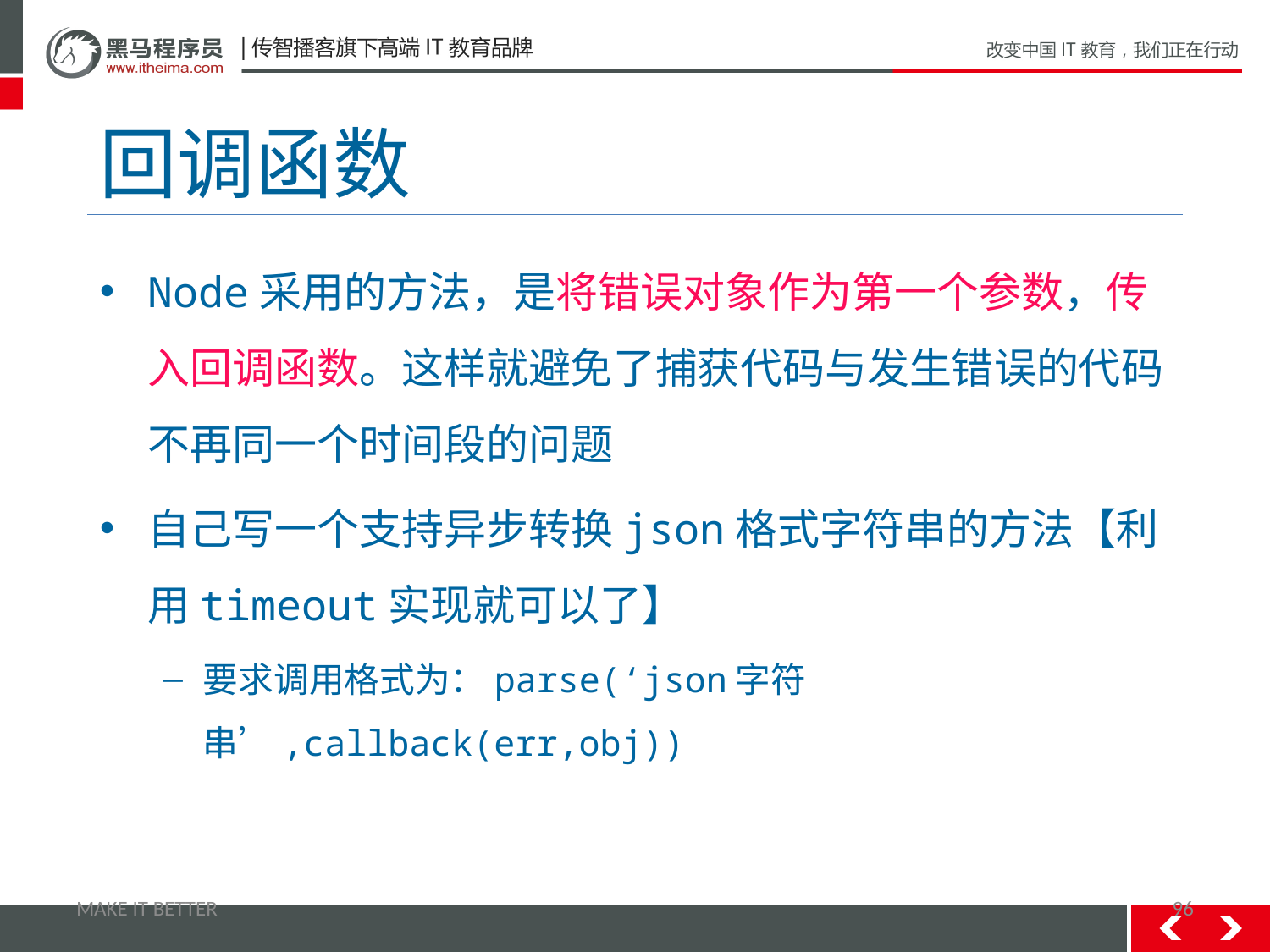

# 回调函数
Node采用的方法，是将错误对象作为第一个参数，传入回调函数。这样就避免了捕获代码与发生错误的代码不再同一个时间段的问题
自己写一个支持异步转换json格式字符串的方法【利用timeout实现就可以了】
要求调用格式为：parse(‘json字符串’,callback(err,obj))
MAKE IT BETTER
96